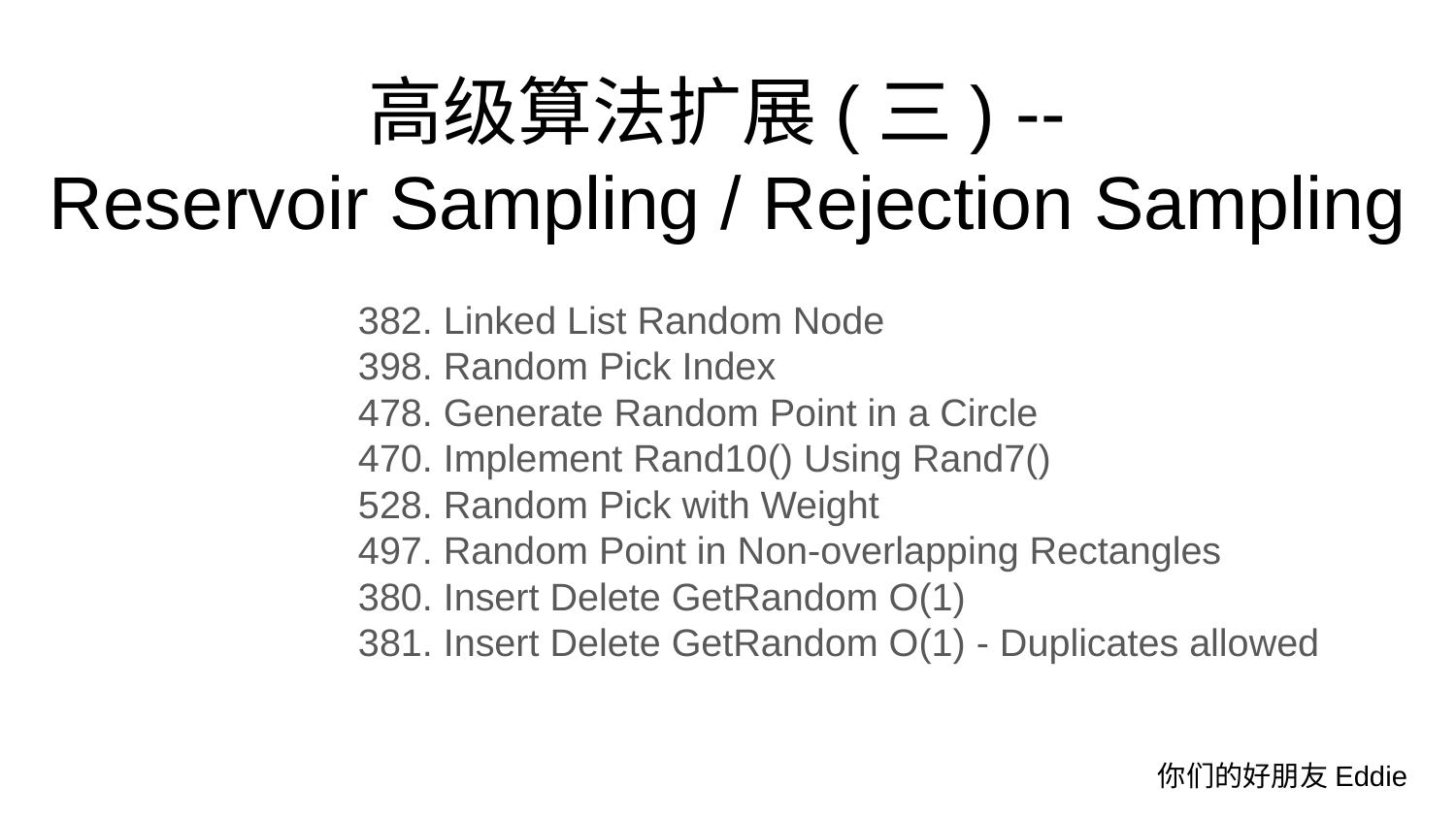

# 高级算法扩展(三) --
Reservoir Sampling / Rejection Sampling
382. Linked List Random Node
398. Random Pick Index
478. Generate Random Point in a Circle
470. Implement Rand10() Using Rand7()
528. Random Pick with Weight
497. Random Point in Non-overlapping Rectangles
380. Insert Delete GetRandom O(1)
381. Insert Delete GetRandom O(1) - Duplicates allowed

你们的好朋友Eddie